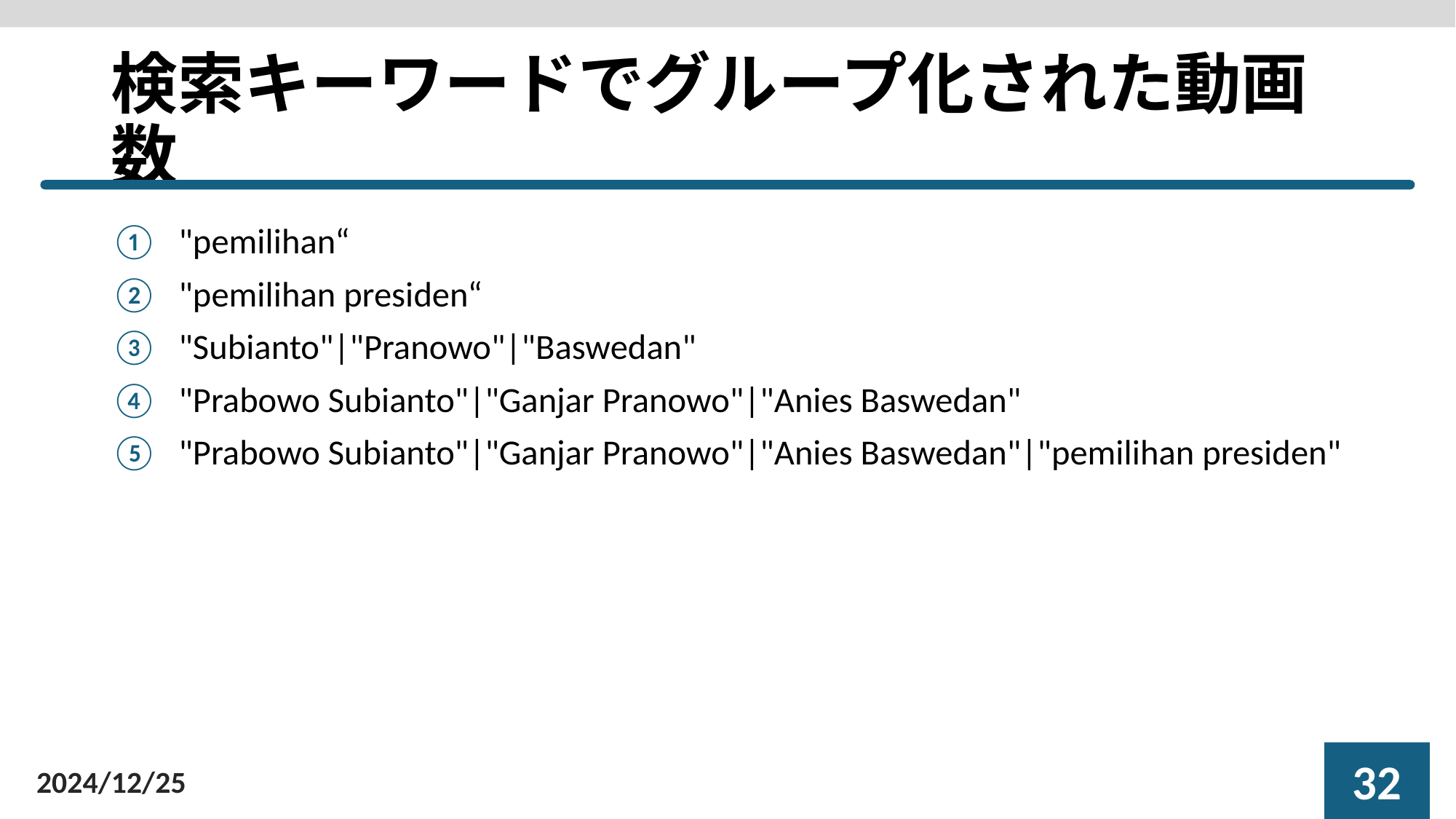

# 検索キーワードでグループ化された動画数

"pemilihan“
"pemilihan presiden“
"Subianto"|"Pranowo"|"Baswedan"
"Prabowo Subianto"|"Ganjar Pranowo"|"Anies Baswedan"
"Prabowo Subianto"|"Ganjar Pranowo"|"Anies Baswedan"|"pemilihan presiden"
32
2024/12/25